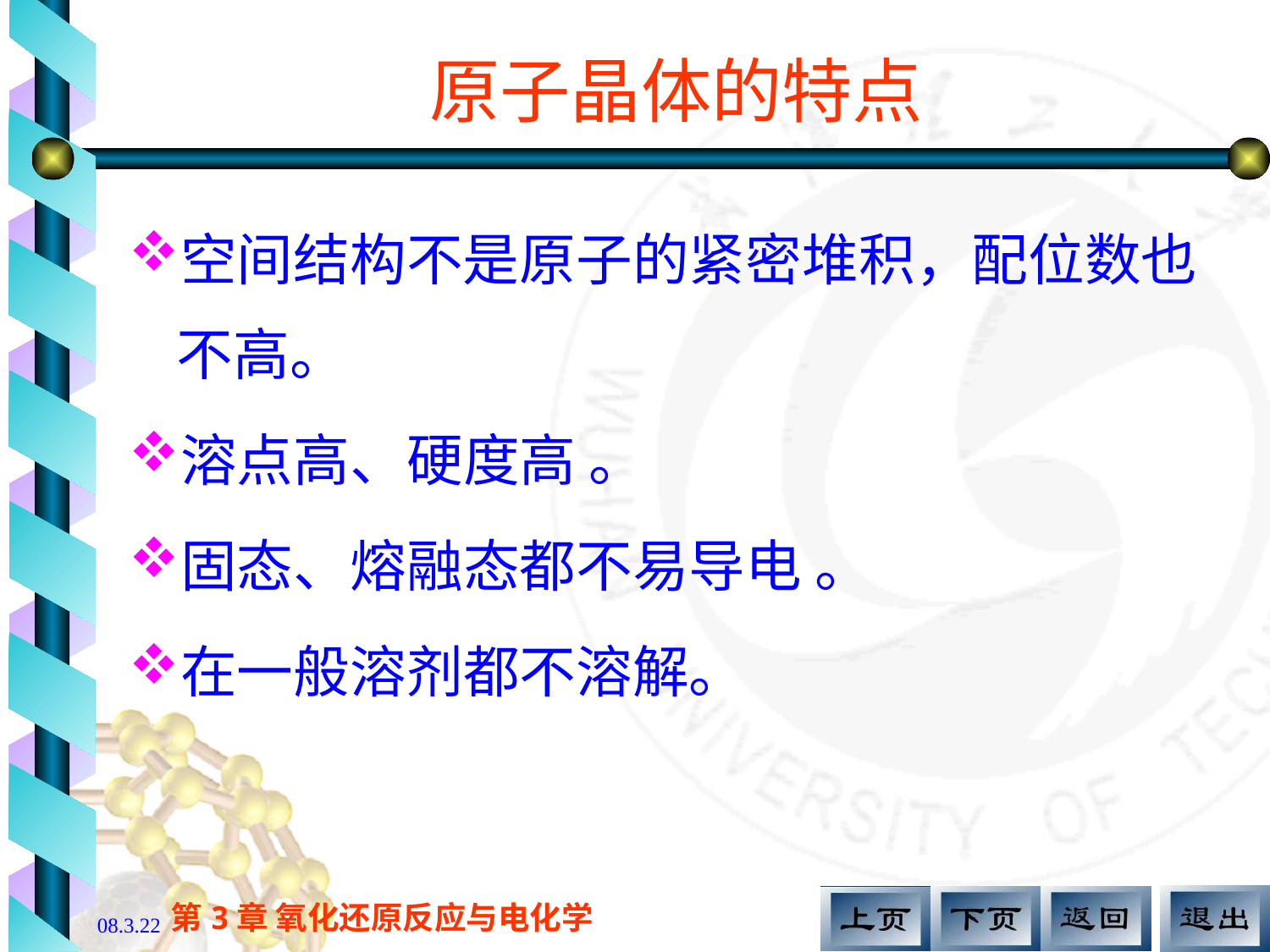

# 原子晶体的特点
空间结构不是原子的紧密堆积，配位数也不高。
溶点高、硬度高 。
固态、熔融态都不易导电 。
在一般溶剂都不溶解。